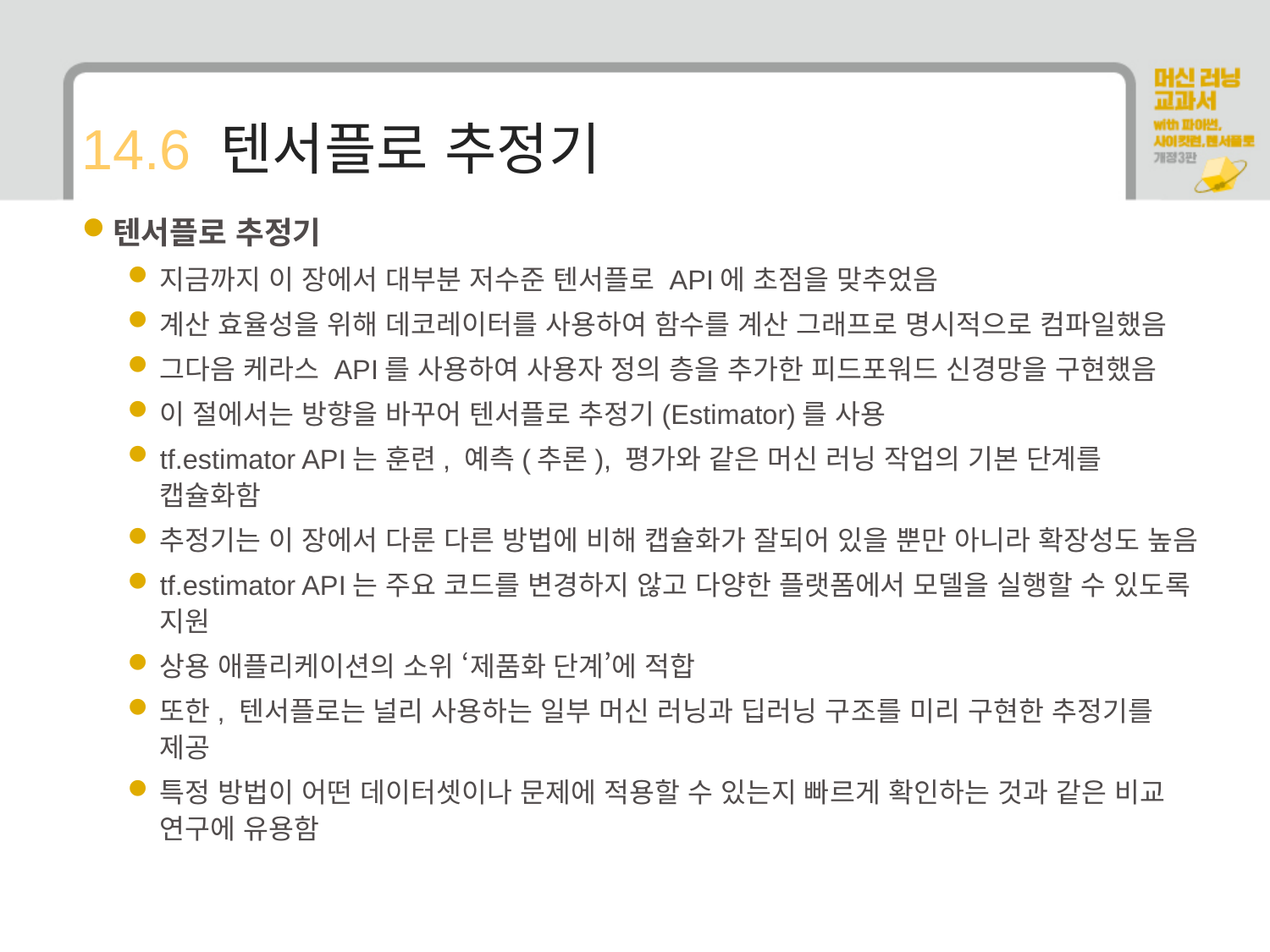

# 14.6 텐서플로 추정기
텐서플로 추정기
지금까지 이 장에서 대부분 저수준 텐서플로 API에 초점을 맞추었음
계산 효율성을 위해 데코레이터를 사용하여 함수를 계산 그래프로 명시적으로 컴파일했음
그다음 케라스 API를 사용하여 사용자 정의 층을 추가한 피드포워드 신경망을 구현했음
이 절에서는 방향을 바꾸어 텐서플로 추정기(Estimator)를 사용
tf.estimator API는 훈련, 예측(추론), 평가와 같은 머신 러닝 작업의 기본 단계를 캡슐화함
추정기는 이 장에서 다룬 다른 방법에 비해 캡슐화가 잘되어 있을 뿐만 아니라 확장성도 높음
tf.estimator API는 주요 코드를 변경하지 않고 다양한 플랫폼에서 모델을 실행할 수 있도록 지원
상용 애플리케이션의 소위 ‘제품화 단계’에 적합
또한, 텐서플로는 널리 사용하는 일부 머신 러닝과 딥러닝 구조를 미리 구현한 추정기를 제공
특정 방법이 어떤 데이터셋이나 문제에 적용할 수 있는지 빠르게 확인하는 것과 같은 비교 연구에 유용함